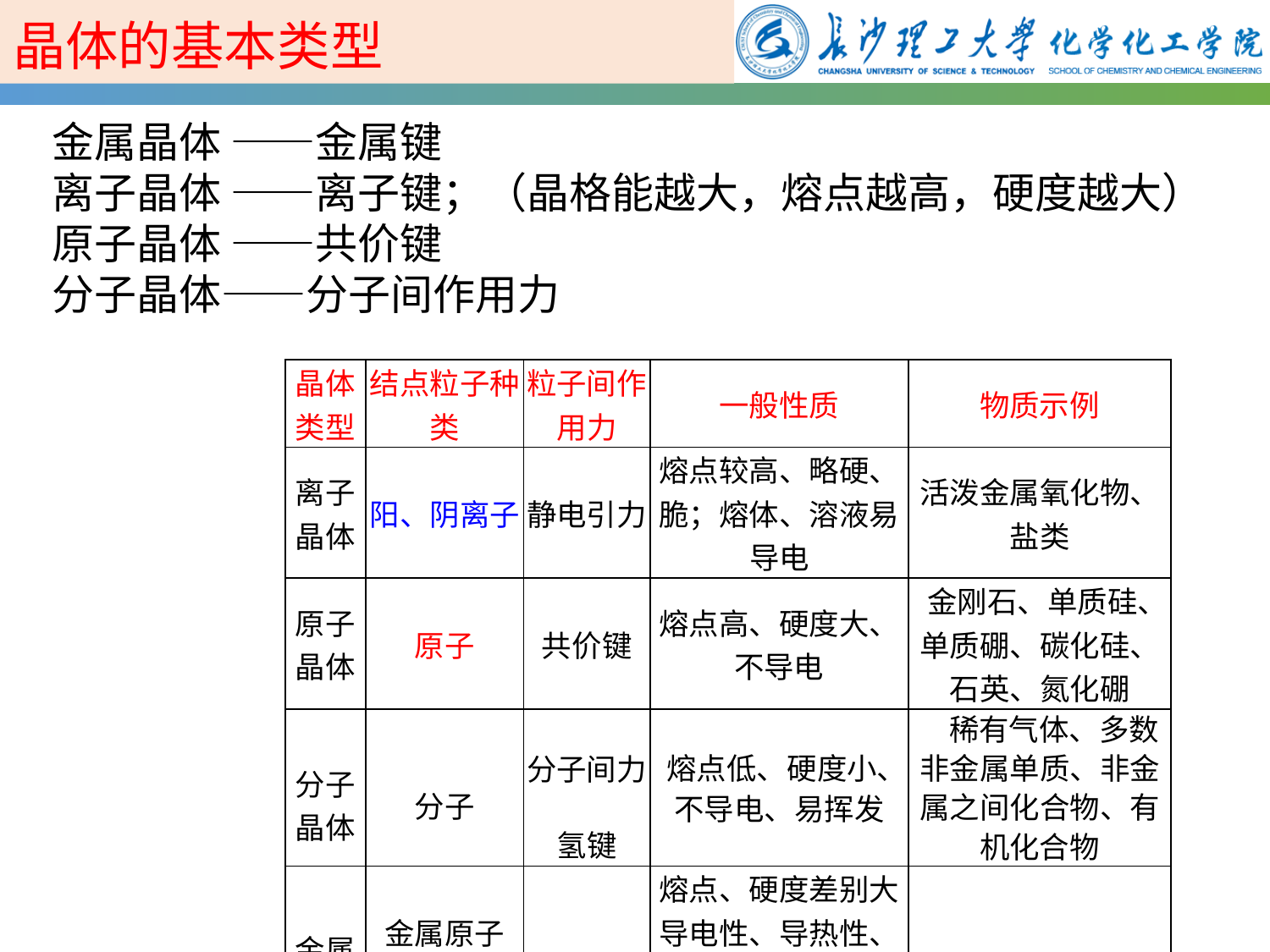

晶体的基本类型
金属晶体 ——金属键
离子晶体 ——离子键；（晶格能越大，熔点越高，硬度越大）
原子晶体 ——共价键
分子晶体——分子间作用力
| 晶体类型 | 结点粒子种类 | 粒子间作用力 | 一般性质 | 物质示例 |
| --- | --- | --- | --- | --- |
| 离子晶体 | 阳、阴离子 | 静电引力 | 熔点较高、略硬、脆；熔体、溶液易导电 | 活泼金属氧化物、盐类 |
| 原子晶体 | 原子 | 共价键 | 熔点高、硬度大、不导电 | 金刚石、单质硅、单质硼、碳化硅、石英、氮化硼 |
| 分子晶体 | 分子 | 分子间力 氢键 | 熔点低、硬度小、不导电、易挥发 | 稀有气体、多数非金属单质、非金属之间化合物、有机化合物 |
| 金属晶体 | 金属原子 金属阳离子 | 金属键 | 熔点、硬度差别大 导电性、导热性、延展性好,有金属光泽 | 金属合金 |

42